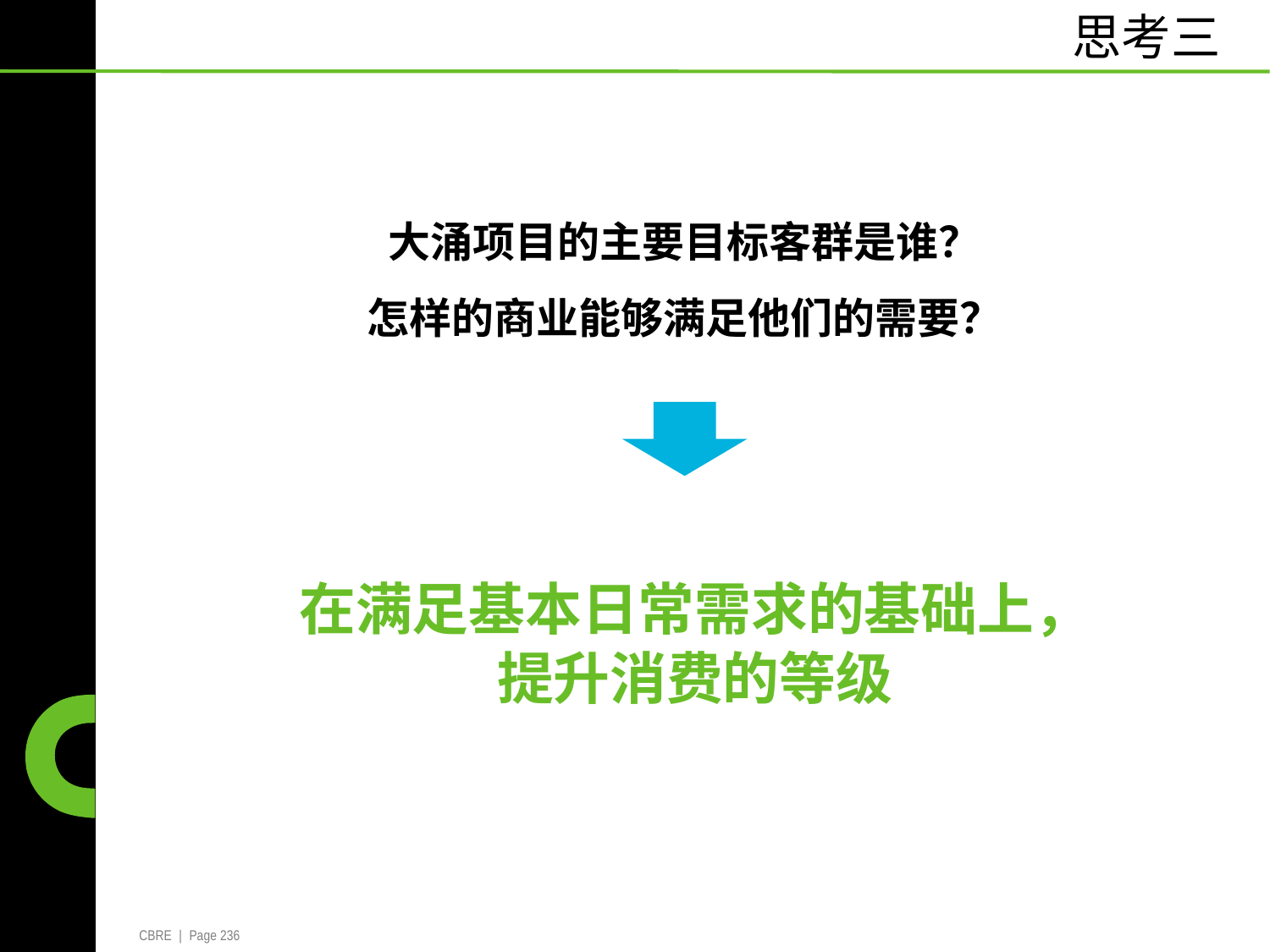

思考三

	大涌项目的主要目标客群是谁？

怎样的商业能够满足他们的需要？

在满足基本日常需求的基础上，
提升消费的等级

CBRE  |  Page 236